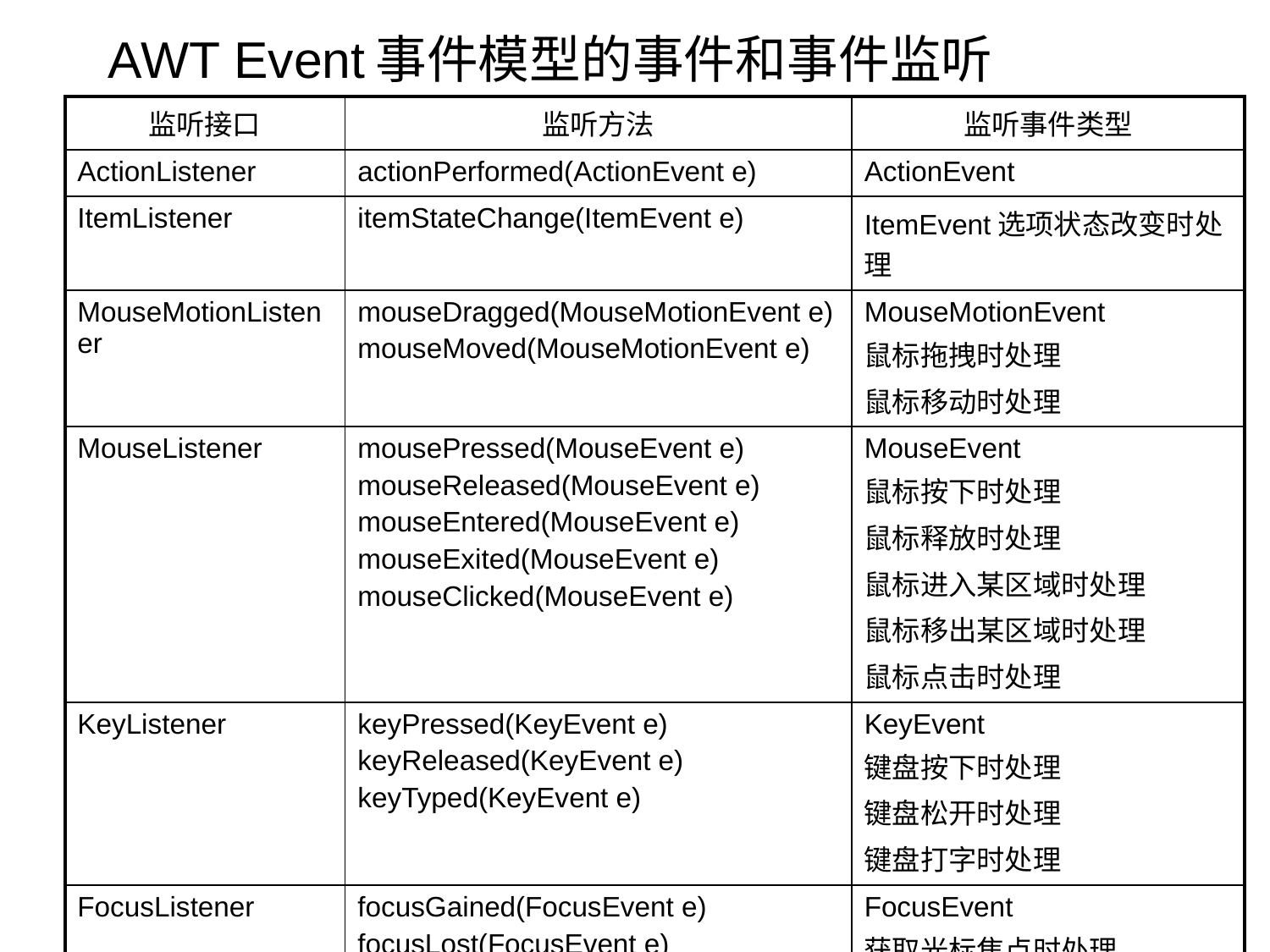

# AWT Event事件模型的事件和事件监听
| 监听接口 | 监听方法 | 监听事件类型 |
| --- | --- | --- |
| ActionListener | actionPerformed(ActionEvent e) | ActionEvent |
| ItemListener | itemStateChange(ItemEvent e) | ItemEvent选项状态改变时处理 |
| MouseMotionListener | mouseDragged(MouseMotionEvent e) mouseMoved(MouseMotionEvent e) | MouseMotionEvent 鼠标拖拽时处理 鼠标移动时处理 |
| MouseListener | mousePressed(MouseEvent e) mouseReleased(MouseEvent e) mouseEntered(MouseEvent e) mouseExited(MouseEvent e) mouseClicked(MouseEvent e) | MouseEvent 鼠标按下时处理 鼠标释放时处理 鼠标进入某区域时处理 鼠标移出某区域时处理 鼠标点击时处理 |
| KeyListener | keyPressed(KeyEvent e) keyReleased(KeyEvent e) keyTyped(KeyEvent e) | KeyEvent 键盘按下时处理 键盘松开时处理 键盘打字时处理 |
| FocusListener | focusGained(FocusEvent e) focusLost(FocusEvent e) | FocusEvent 获取光标焦点时处理 失去光标焦点时处理 |